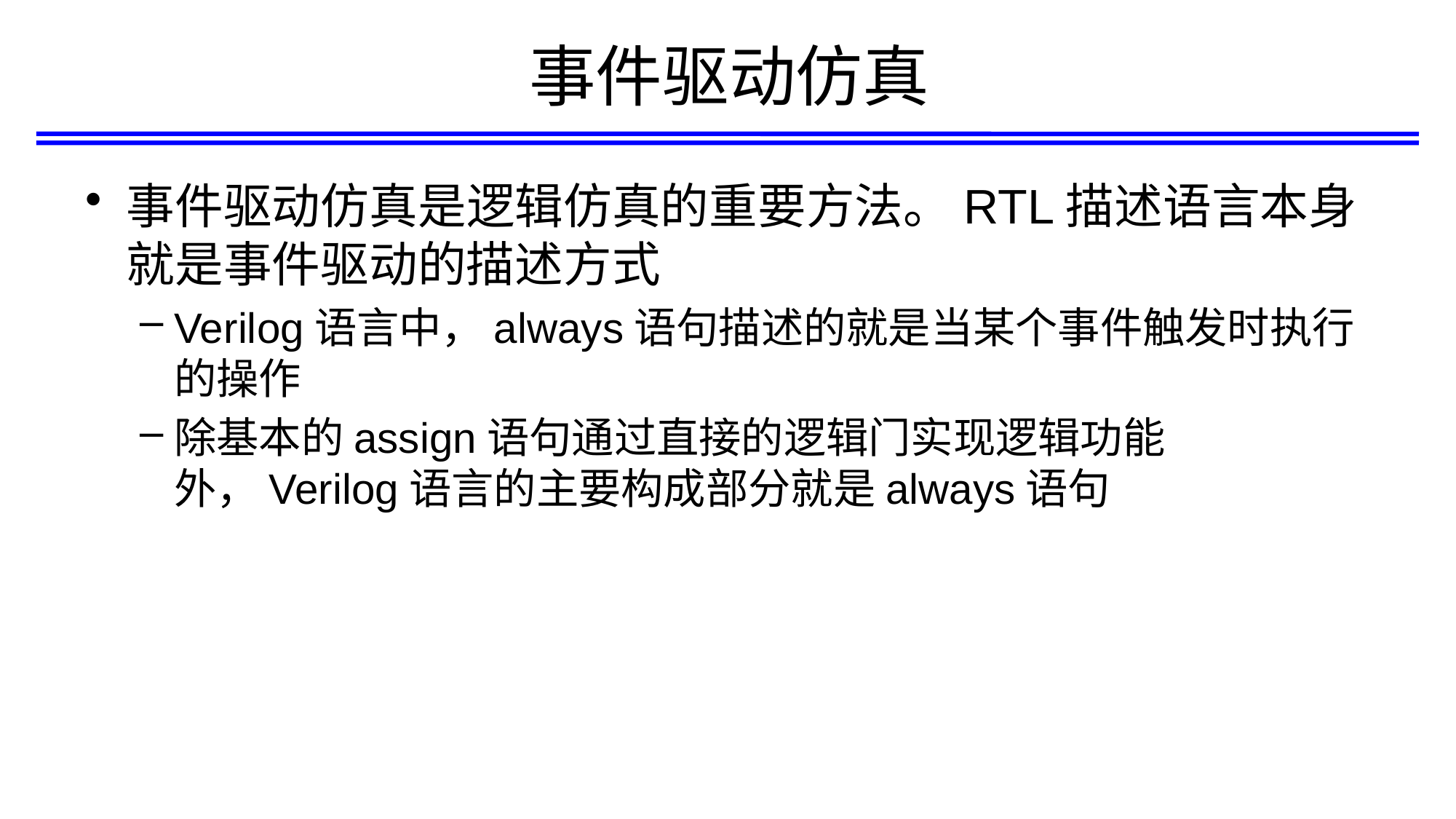

# 事件驱动仿真
事件驱动仿真是逻辑仿真的重要方法。RTL描述语言本身就是事件驱动的描述方式
Verilog语言中，always语句描述的就是当某个事件触发时执行的操作
除基本的assign语句通过直接的逻辑门实现逻辑功能外，Verilog语言的主要构成部分就是always语句